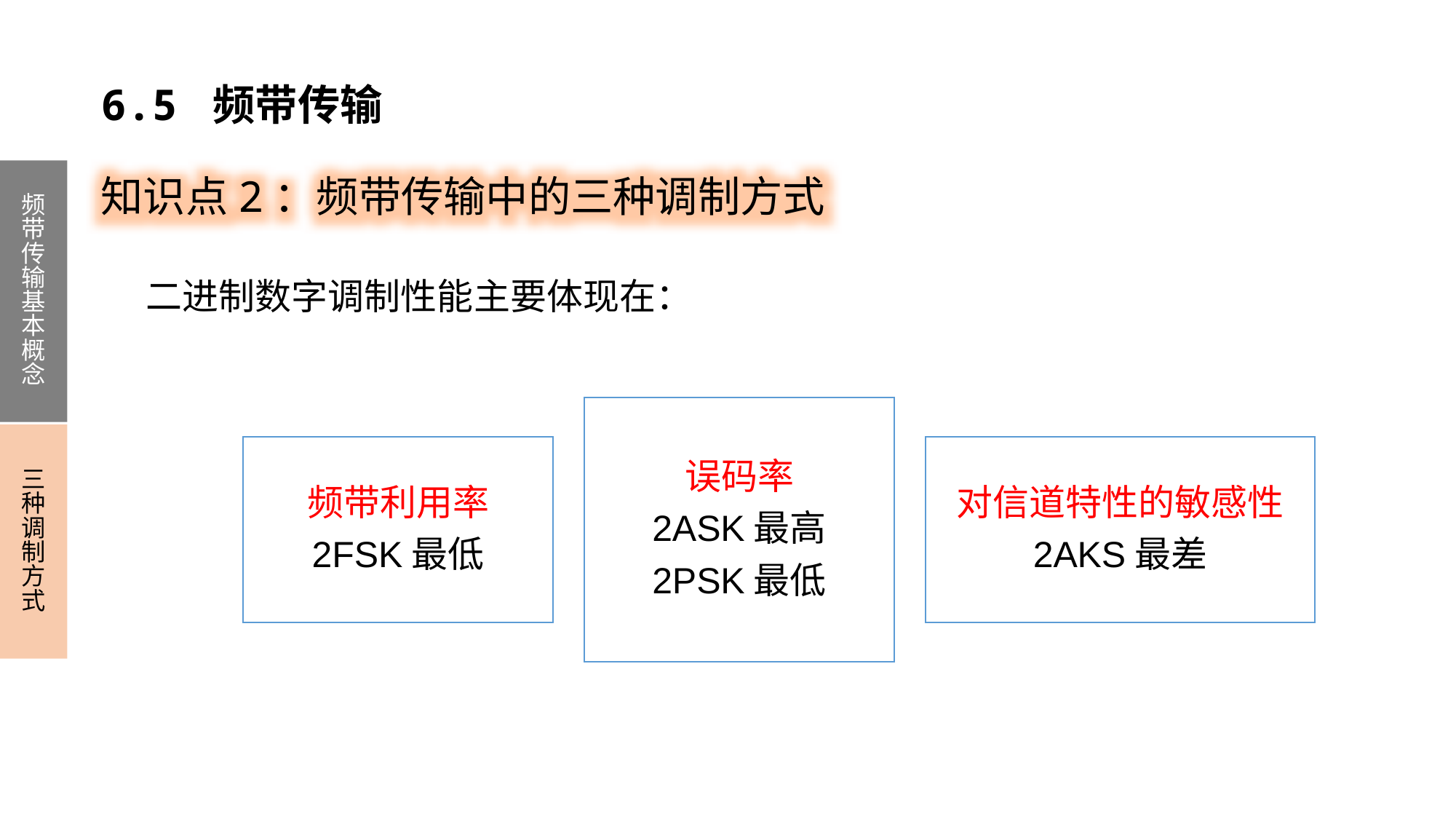

6.5 频带传输
知识点2：频带传输中的三种调制方式
频带传输基本概念
三种调制方式
二进制数字调制性能主要体现在：
频带利用率
2FSK最低
误码率
2ASK最高
2PSK最低
对信道特性的敏感性
2AKS最差